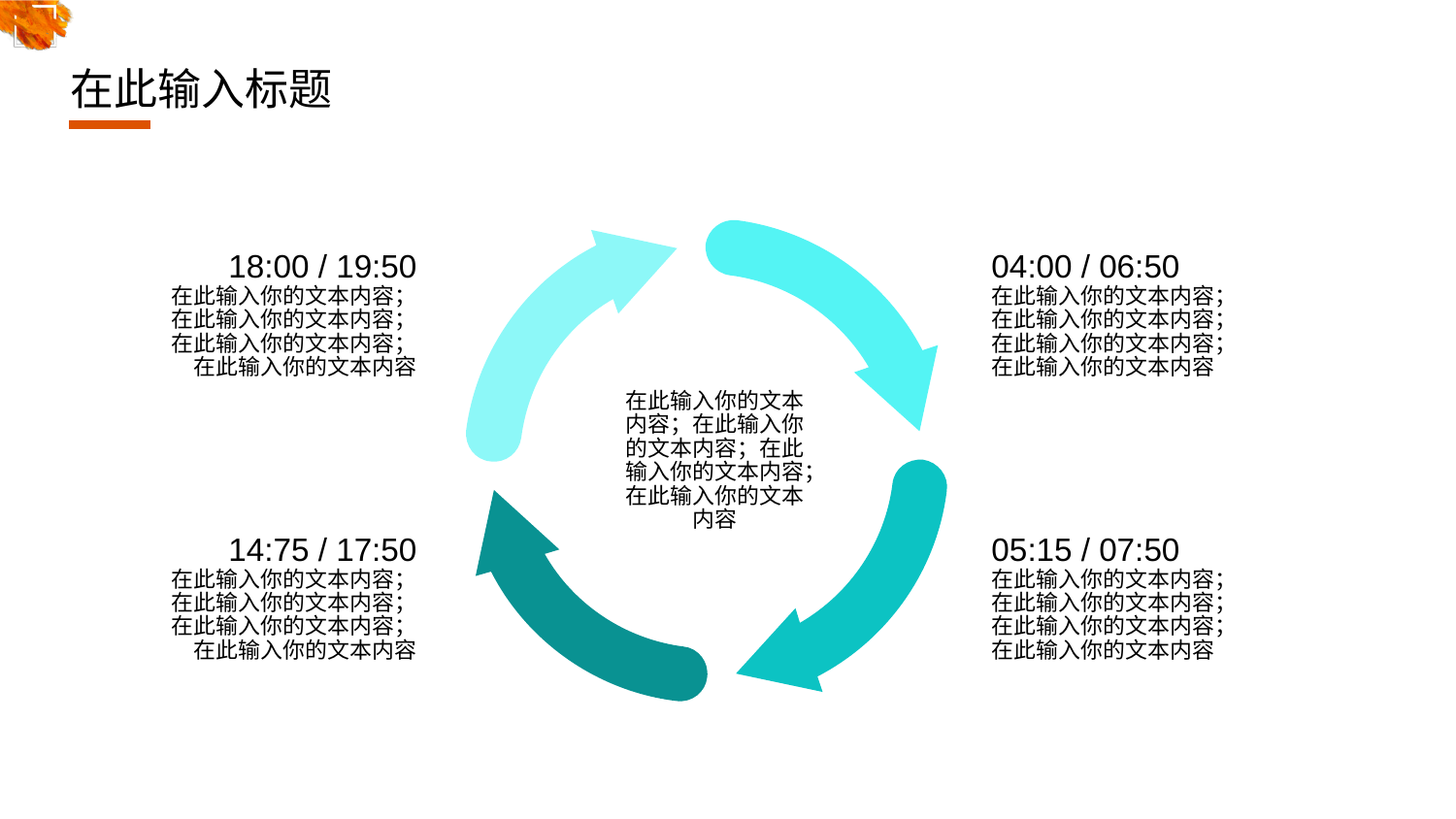

# 在此输入标题

18:00 / 19:50
在此输入你的文本内容；在此输入你的文本内容；在此输入你的文本内容；在此输入你的文本内容
04:00 / 06:50
在此输入你的文本内容；在此输入你的文本内容；在此输入你的文本内容；在此输入你的文本内容
在此输入你的文本内容；在此输入你的文本内容；在此输入你的文本内容；在此输入你的文本内容
14:75 / 17:50
在此输入你的文本内容；在此输入你的文本内容；在此输入你的文本内容；在此输入你的文本内容
05:15 / 07:50
在此输入你的文本内容；在此输入你的文本内容；在此输入你的文本内容；在此输入你的文本内容